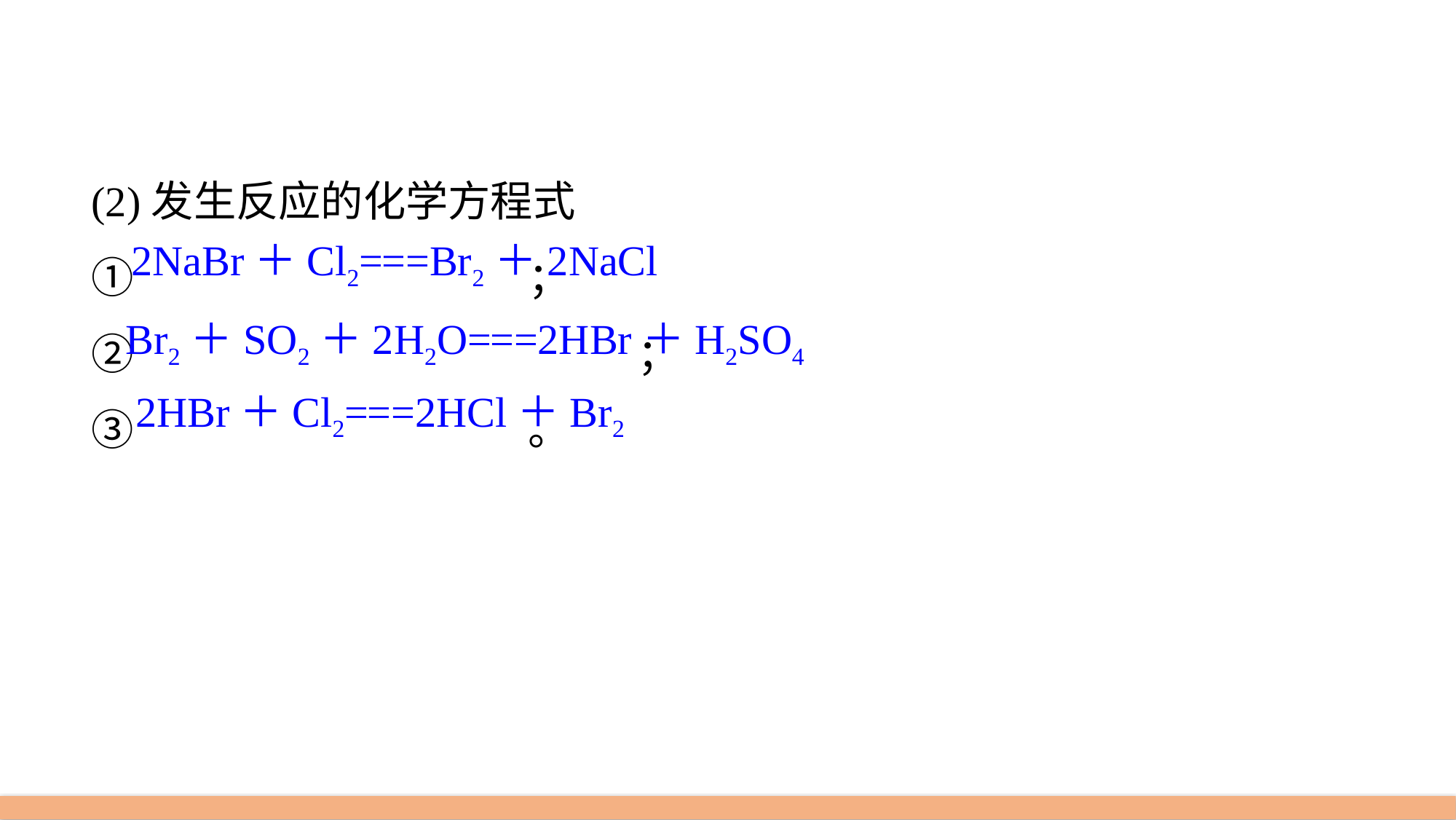

(2)发生反应的化学方程式
①				；
②					；
③				。
2NaBr＋Cl2===Br2＋2NaCl
Br2＋SO2＋2H2O===2HBr＋H2SO4
2HBr＋Cl2===2HCl＋Br2